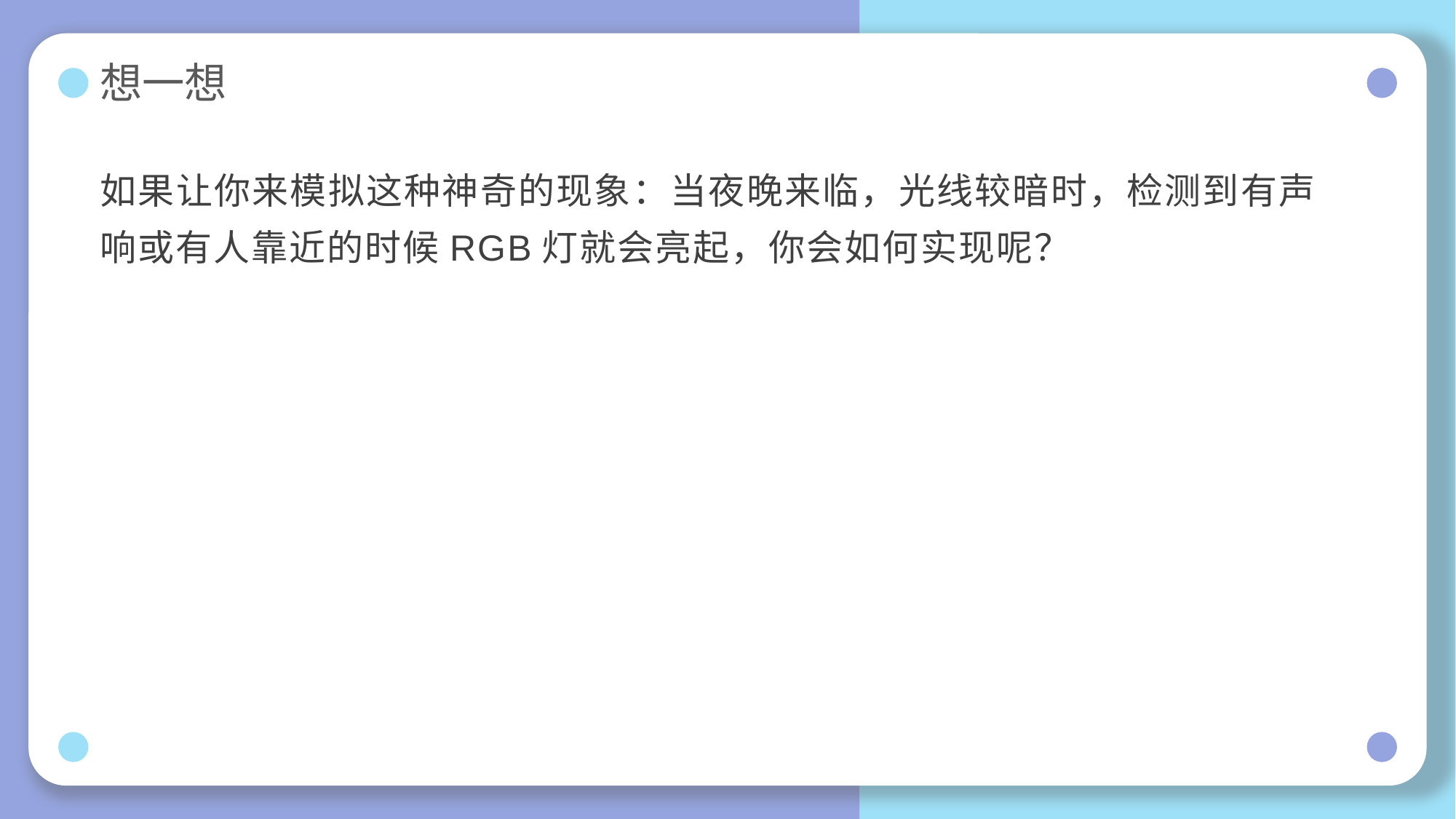

# 想一想
如果让你来模拟这种神奇的现象：当夜晚来临，光线较暗时，检测到有声响或有人靠近的时候RGB灯就会亮起，你会如何实现呢？